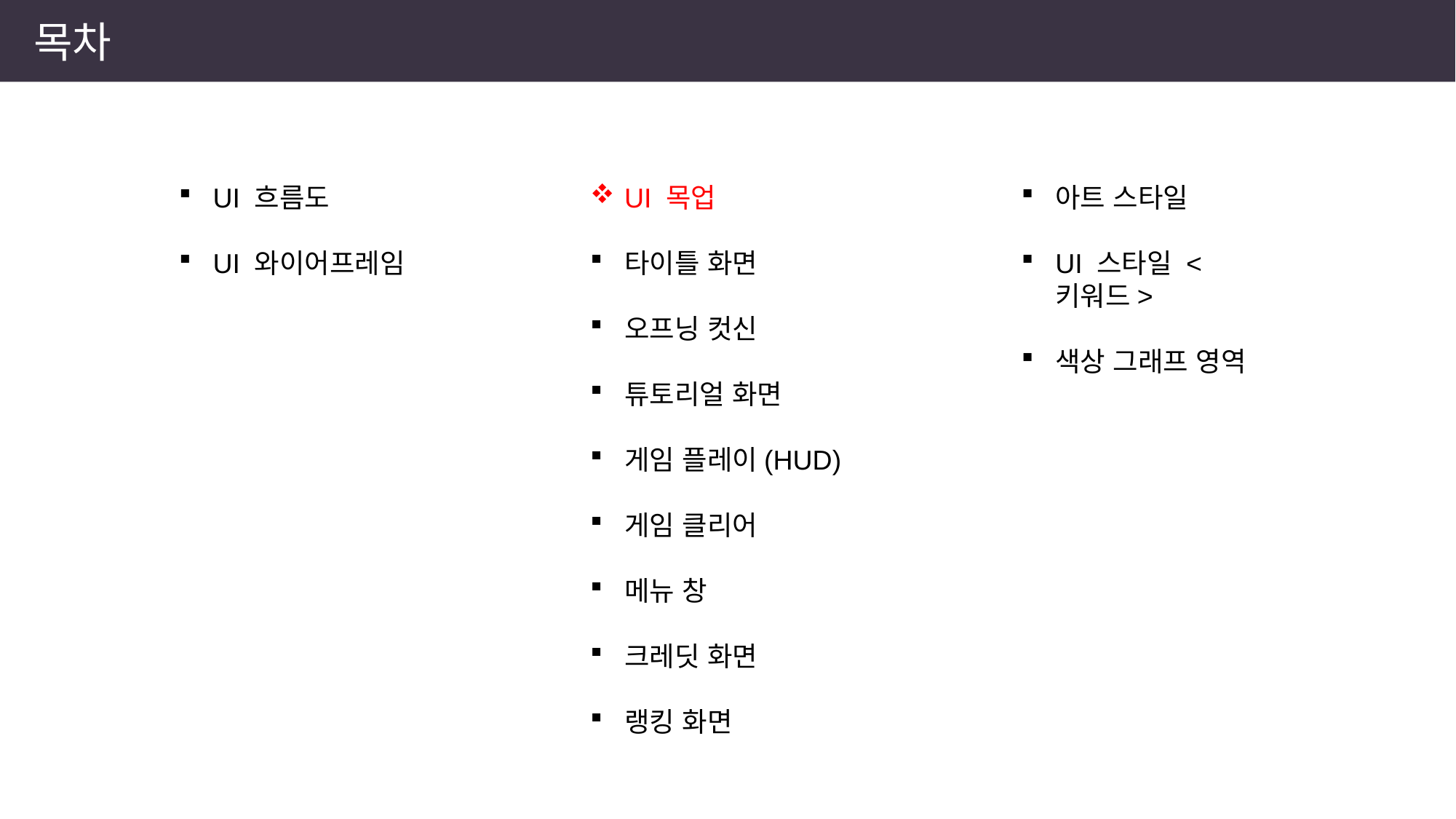

목차
UI 흐름도

UI 와이어프레임
UI 목업

타이틀 화면

오프닝 컷신

튜토리얼 화면

게임 플레이(HUD)

게임 클리어

메뉴 창

크레딧 화면

랭킹 화면
아트 스타일

UI 스타일 <키워드>

색상 그래프 영역